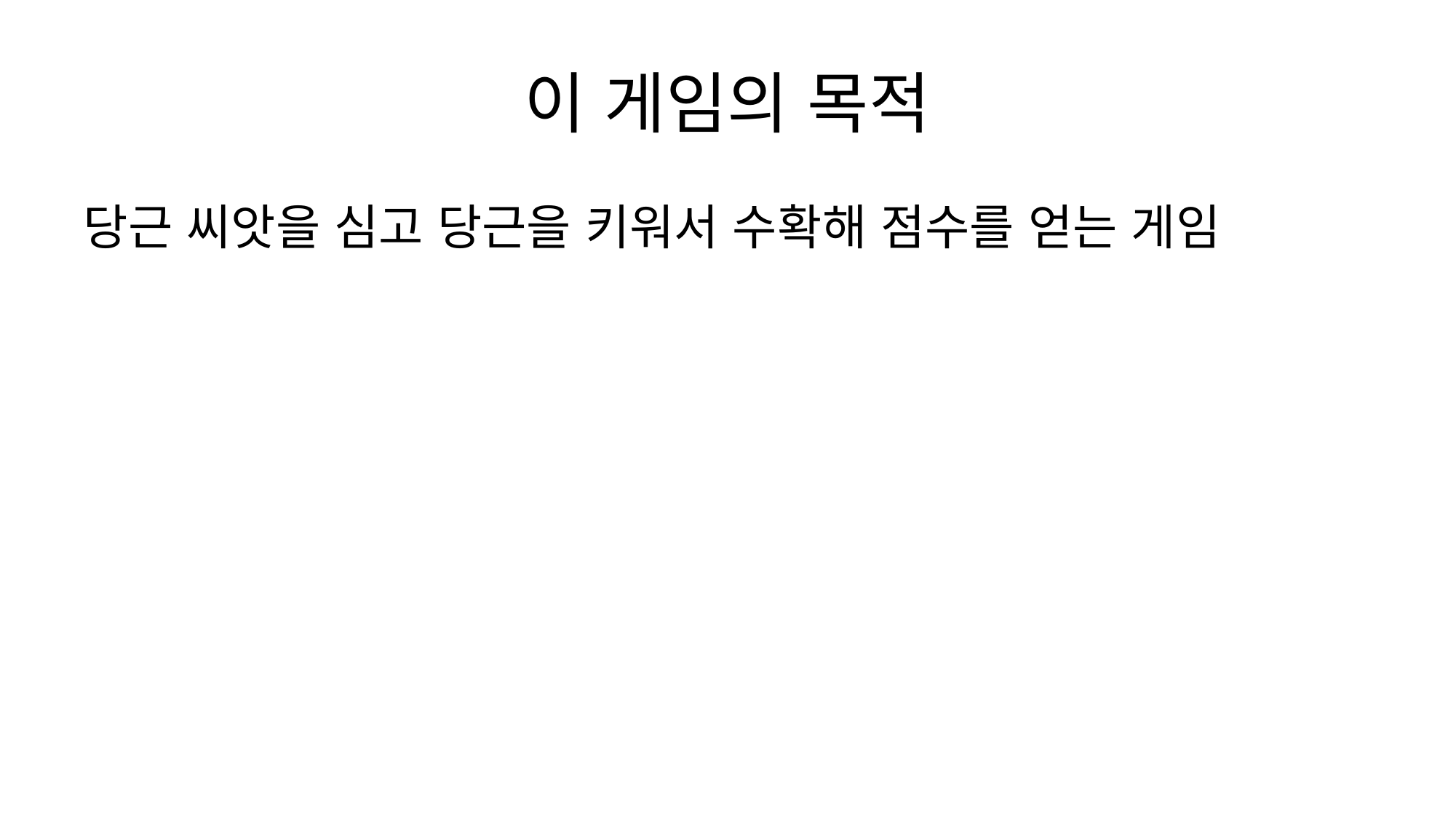

# 이 게임의 목적
당근 씨앗을 심고 당근을 키워서 수확해 점수를 얻는 게임